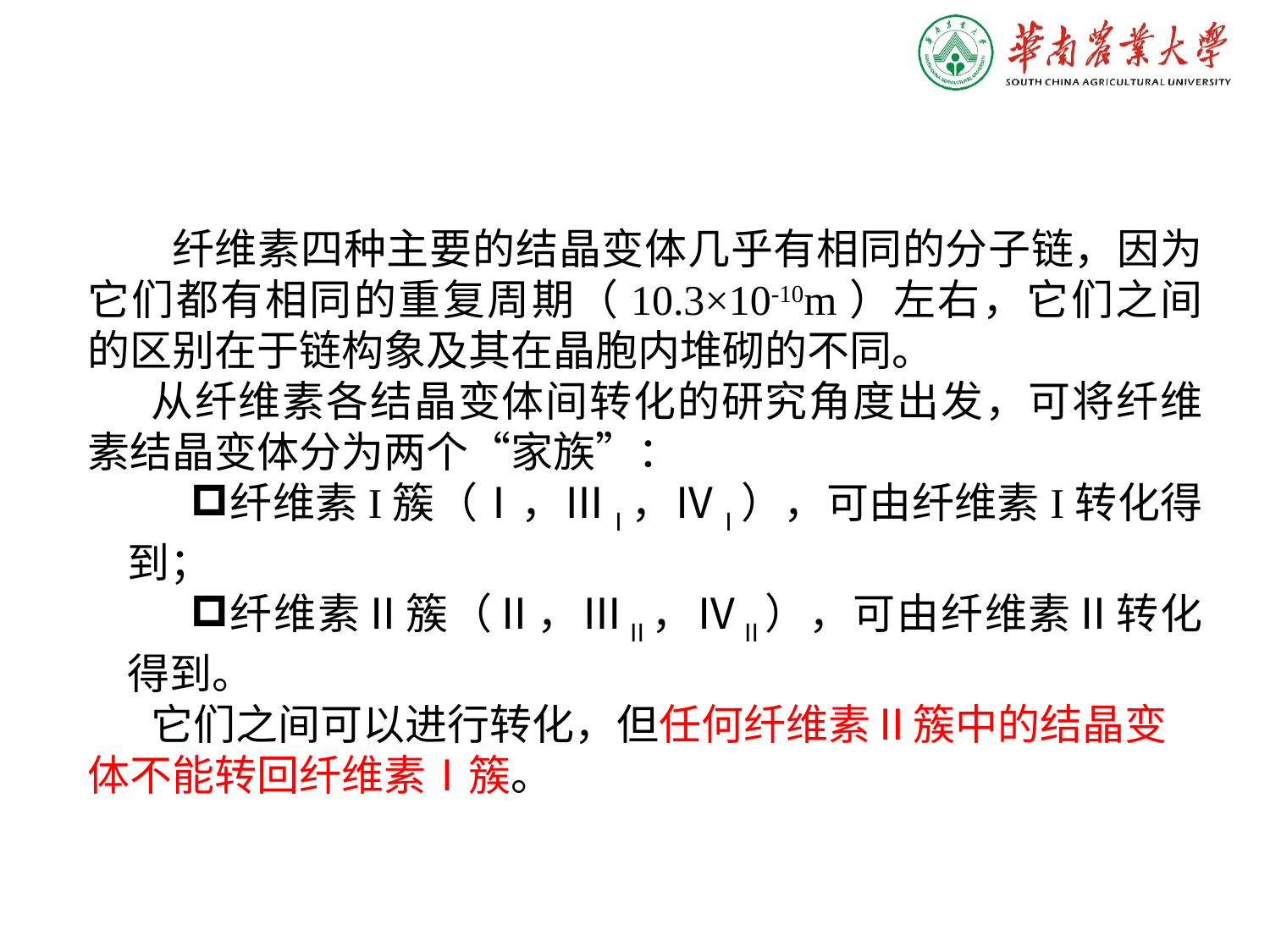

纤维素四种主要的结晶变体几乎有相同的分子链，因为它们都有相同的重复周期（10.3×10-10m）左右，它们之间的区别在于链构象及其在晶胞内堆砌的不同。
从纤维素各结晶变体间转化的研究角度出发，可将纤维素结晶变体分为两个“家族”：
纤维素I簇（Ⅰ，ⅢⅠ，ⅣⅠ），可由纤维素I转化得到；
纤维素Ⅱ簇（Ⅱ，ⅢⅡ，ⅣⅡ），可由纤维素Ⅱ转化得到。
它们之间可以进行转化，但任何纤维素Ⅱ簇中的结晶变体不能转回纤维素Ⅰ簇。